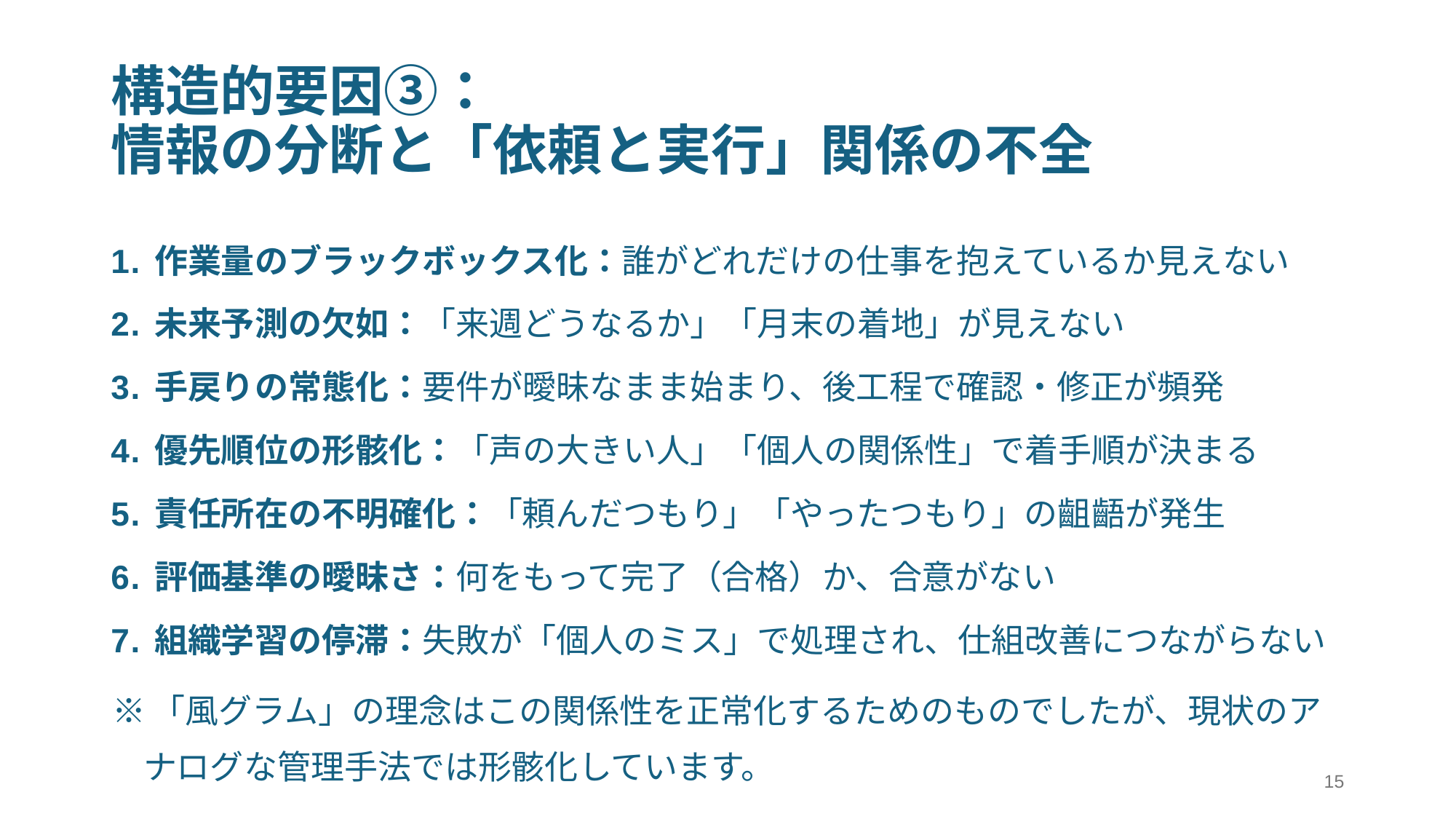

# 構造的要因③： 情報の分断と「依頼と実行」関係の不全
作業量のブラックボックス化：誰がどれだけの仕事を抱えているか見えない
未来予測の欠如：「来週どうなるか」「月末の着地」が見えない
手戻りの常態化：要件が曖昧なまま始まり、後工程で確認・修正が頻発
優先順位の形骸化：「声の大きい人」「個人の関係性」で着手順が決まる
責任所在の不明確化：「頼んだつもり」「やったつもり」の齟齬が発生
評価基準の曖昧さ：何をもって完了（合格）か、合意がない
組織学習の停滞：失敗が「個人のミス」で処理され、仕組改善につながらない
※「風グラム」の理念はこの関係性を正常化するためのものでしたが、現状のアナログな管理手法では形骸化しています。
15